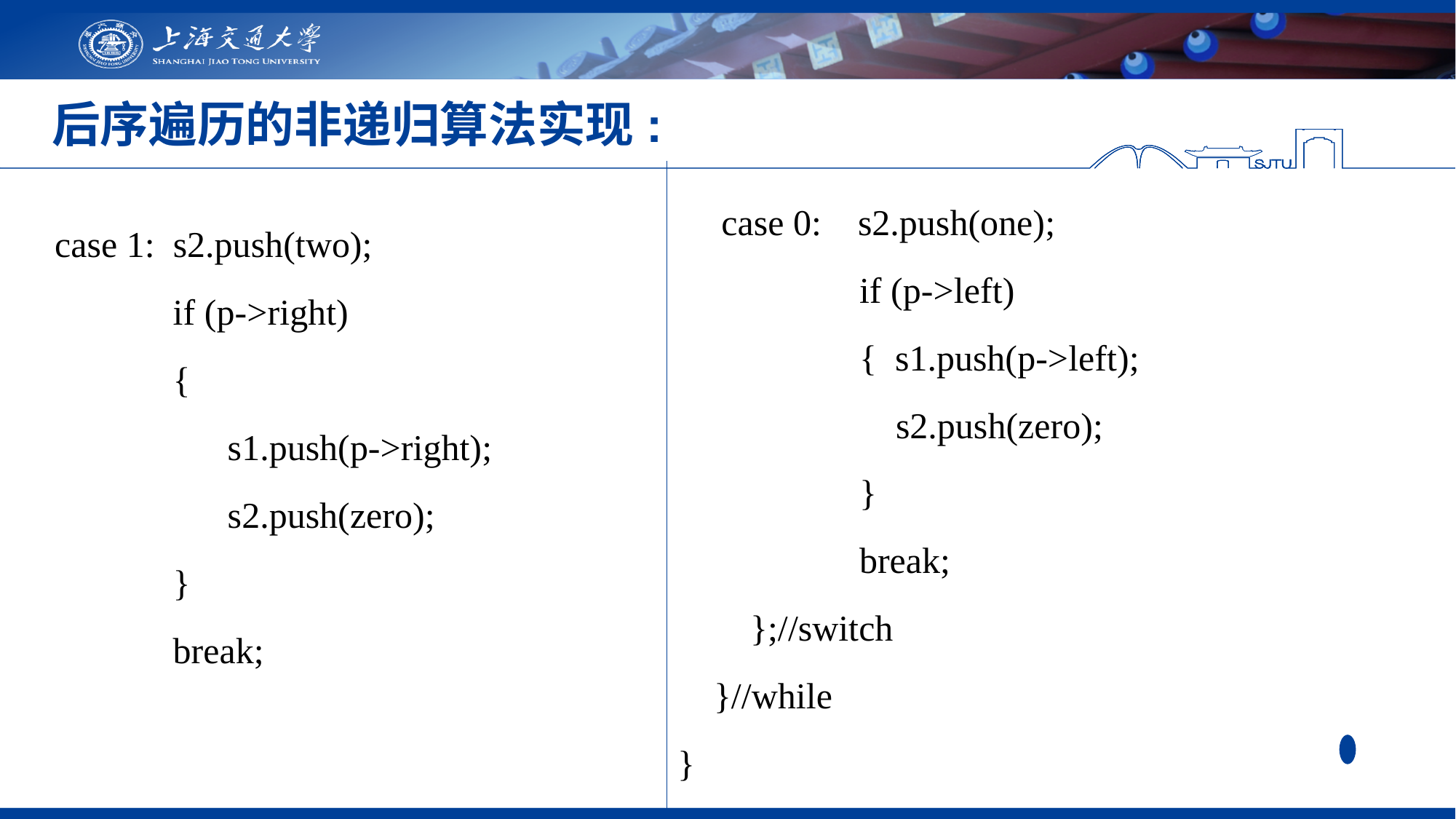

# 后序遍历的非递归算法实现:

     case 0:    s2.push(one);
                    if (p->left)
                    {  s1.push(p->left);
                        s2.push(zero);
                    }
                    break;
        };//switch
    }//while
}
 case 1:  s2.push(two);
              if (p->right)
              {
                    s1.push(p->right);
                    s2.push(zero);
              }
              break;